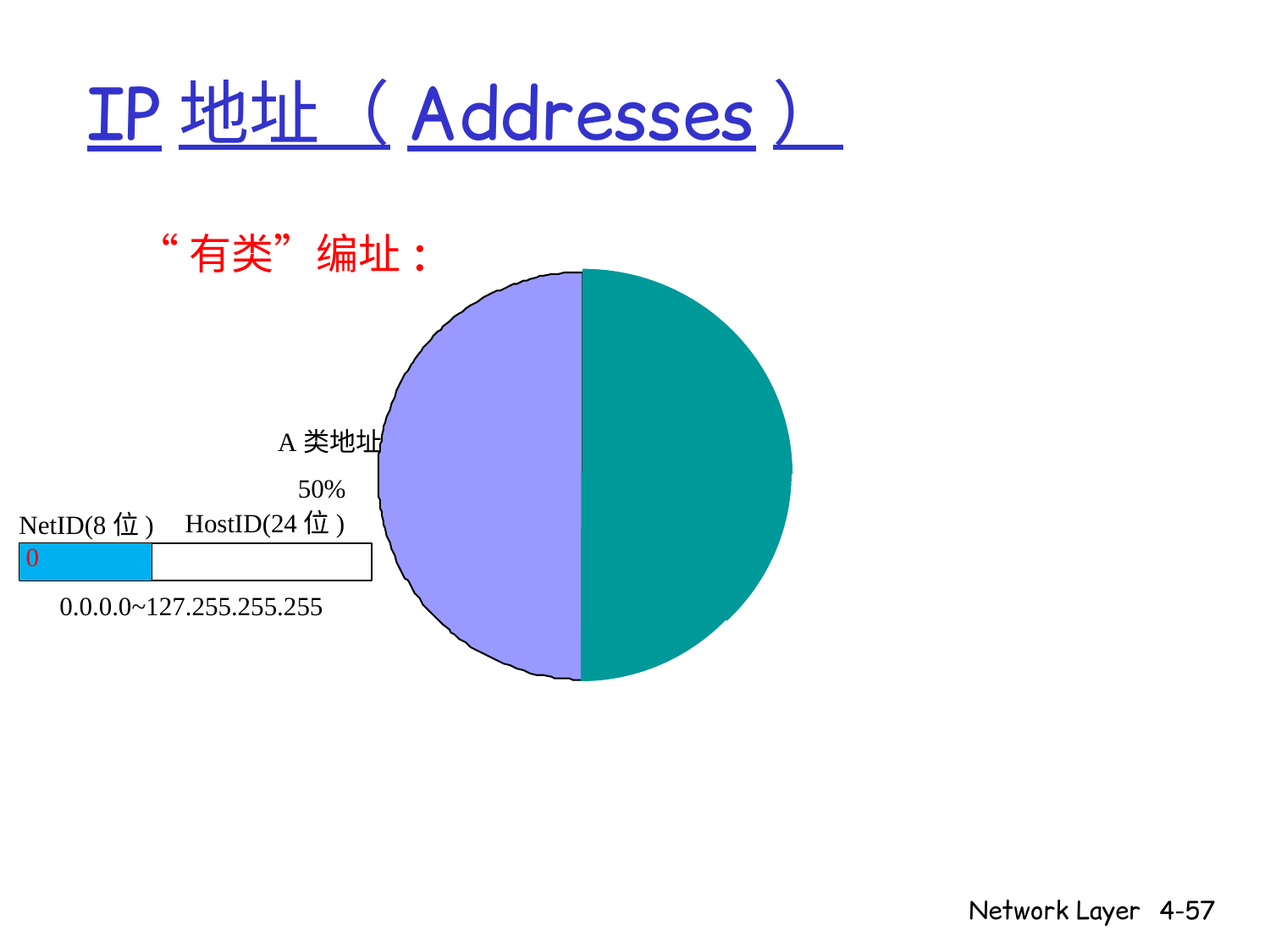

# IP地址（Addresses）
“有类”编址:

A类地址

	50%
HostID(24位)
NetID(8位)
	0

0.0.0.0~127.255.255.255
Network Layer
4-57